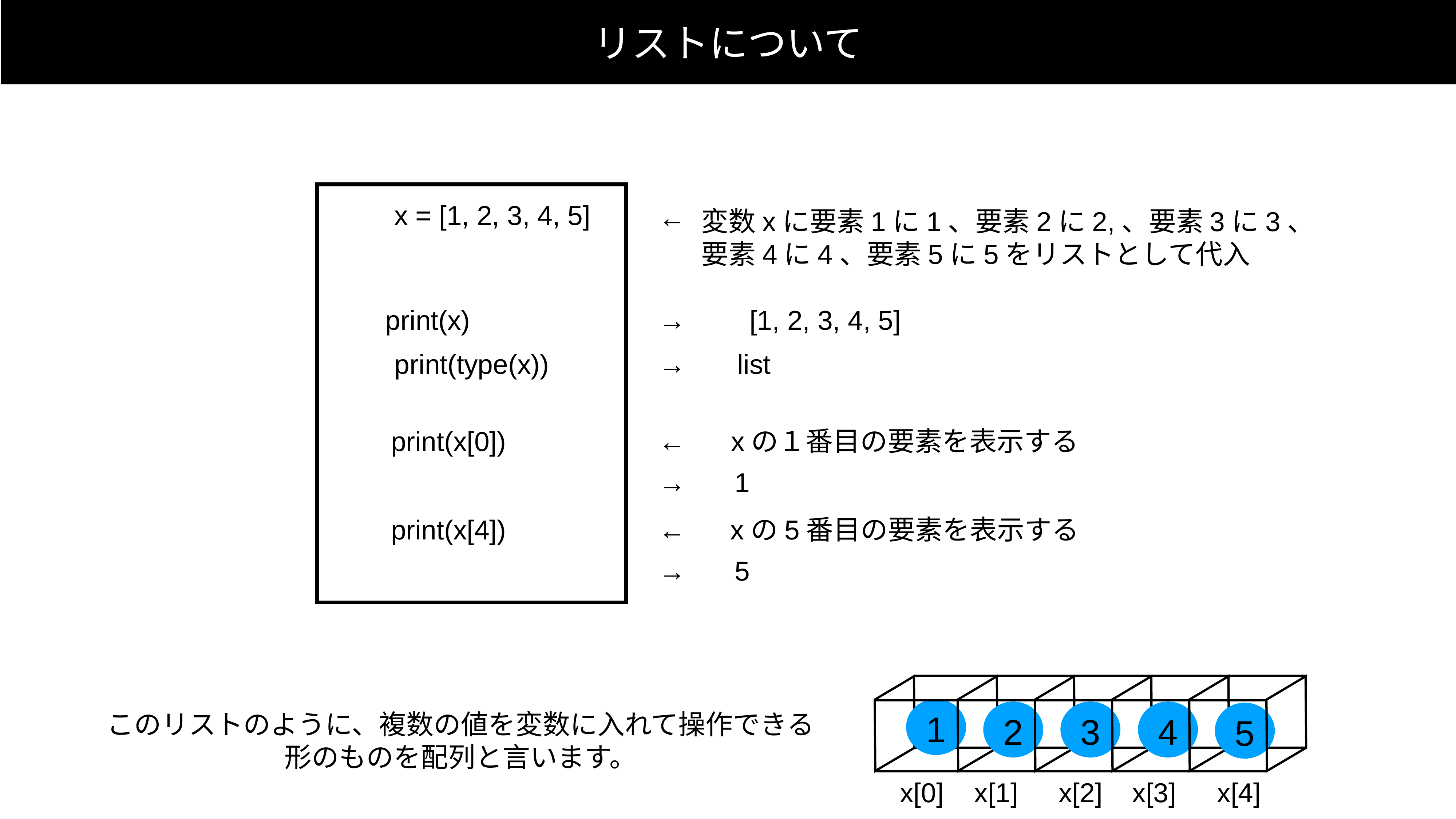

リストについて

x = [1, 2, 3, 4, 5]
←
変数xに要素1に1、要素2に2,、要素3に3、
要素4に4、要素5に5をリストとして代入
print(x)
→
[1, 2, 3, 4, 5]
print(type(x))
→
list
print(x[0])
←
xの１番目の要素を表示する
→
1
xの5番目の要素を表示する
print(x[4])
←
→
5

1
2
3
4
5

x[0]
x[1]
x[2]
x[3]
x[4]
このリストのように、複数の値を変数に入れて操作できる
形のものを配列と言います。